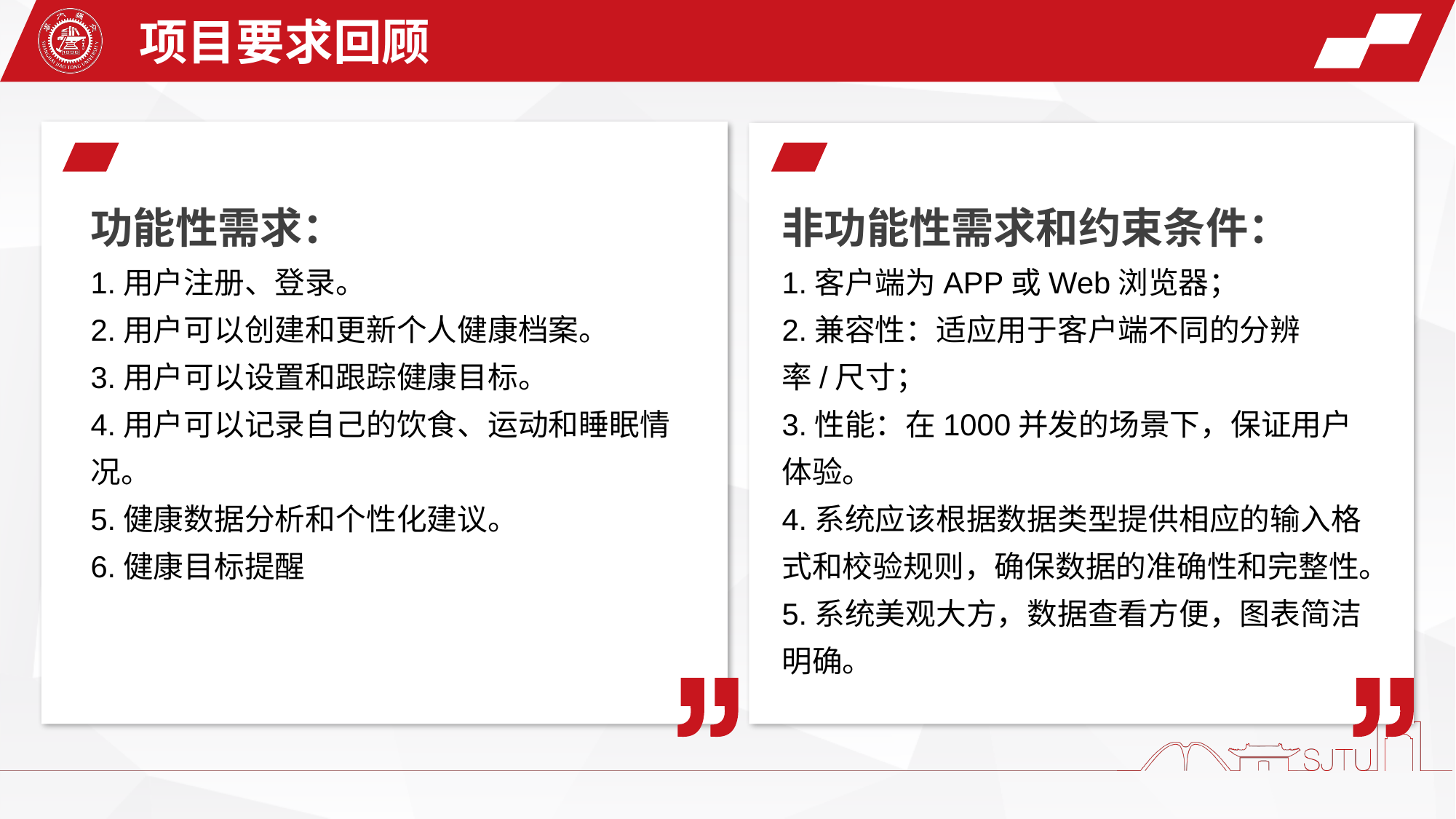

项目要求回顾

功能性需求：
1.用户注册、登录。
2.用户可以创建和更新个人健康档案。
3.用户可以设置和跟踪健康目标。
4.用户可以记录自己的饮食、运动和睡眠情况。
5.健康数据分析和个性化建议。
6.健康目标提醒
非功能性需求和约束条件：
1.客户端为APP或Web浏览器；
2.兼容性：适应用于客户端不同的分辨率/尺寸；
3.性能：在1000并发的场景下，保证用户体验。
4.系统应该根据数据类型提供相应的输入格式和校验规则，确保数据的准确性和完整性。
5.系统美观大方，数据查看方便，图表简洁明确。